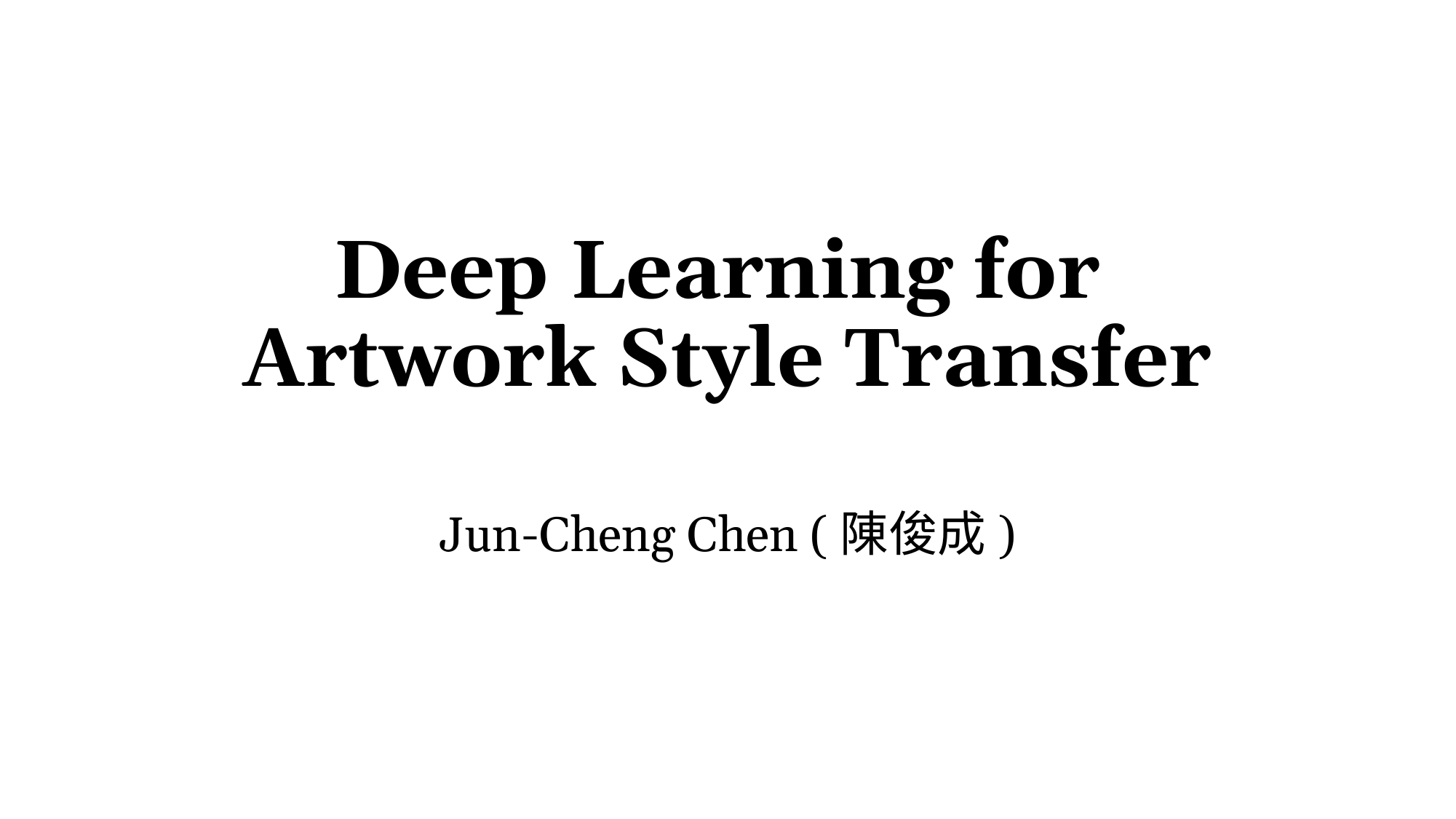

# Deep Learning for Artwork Style Transfer

Jun-Cheng Chen (陳俊成)